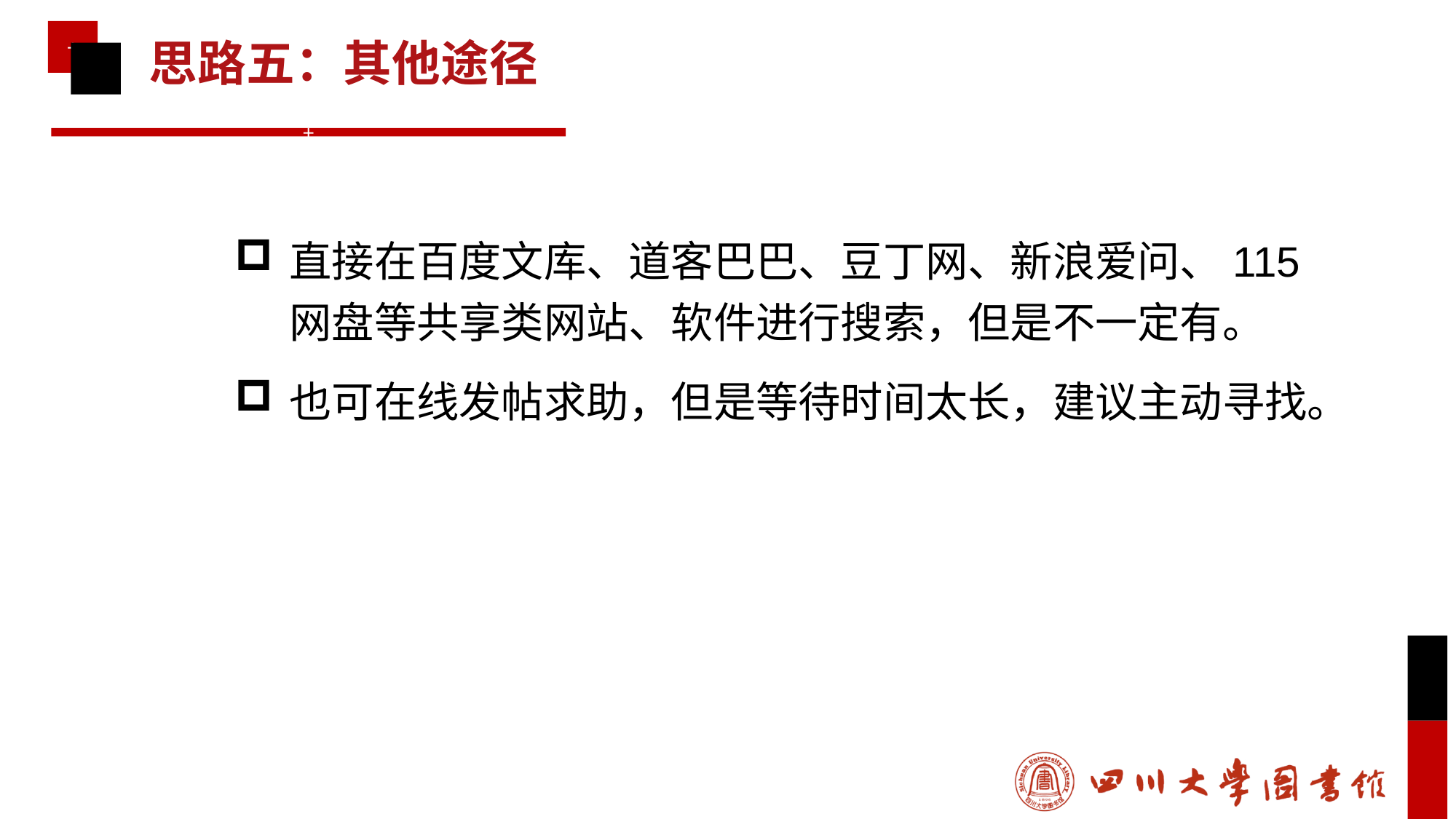

思路五：其他途径

直接在百度文库、道客巴巴、豆丁网、新浪爱问、115网盘等共享类网站、软件进行搜索，但是不一定有。
也可在线发帖求助，但是等待时间太长，建议主动寻找。